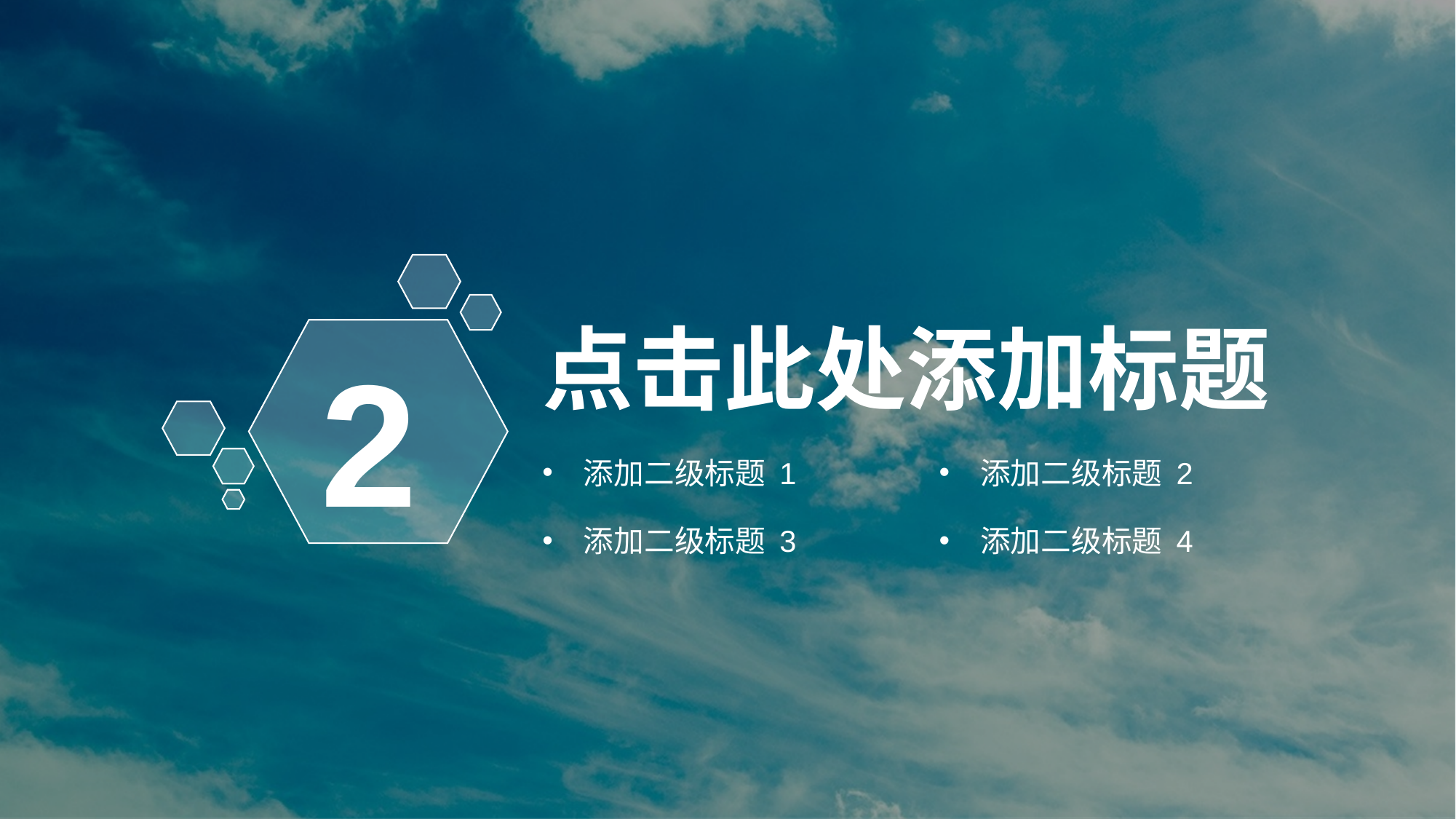

点击此处添加标题

2

添加二级标题 1
添加二级标题 2

添加二级标题 3
添加二级标题 4